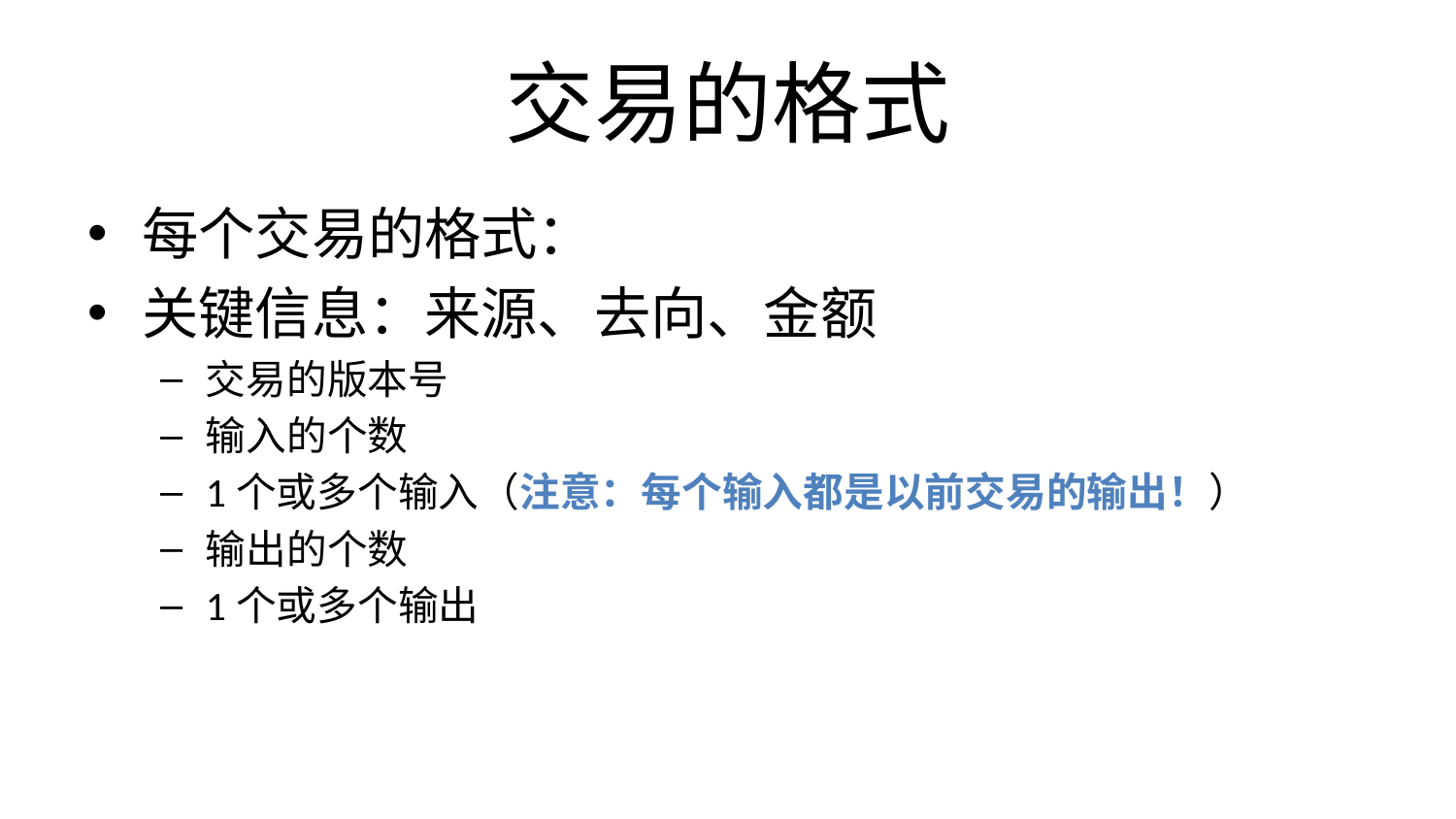

# 交易的格式
每个交易的格式：
关键信息：来源、去向、金额
交易的版本号
输入的个数
1个或多个输入（注意：每个输入都是以前交易的输出！）
输出的个数
1个或多个输出